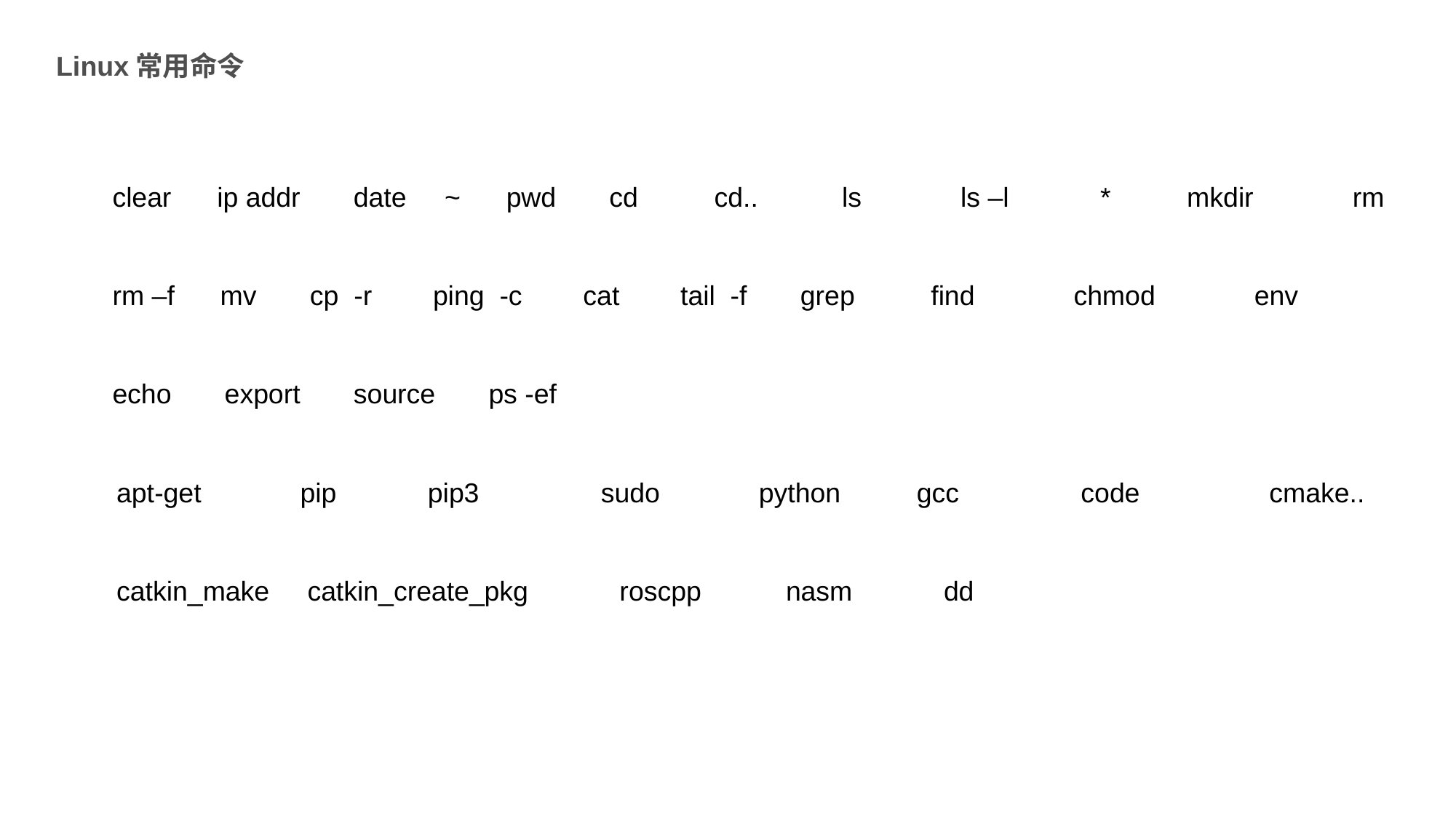

Linux常用命令
clear      ip addr       date     ~      pwd       cd          cd..           ls             ls –l            *          mkdir             rm

rm –f      mv       cp  -r        ping  -c        cat        tail  -f       grep          find             chmod             env

echo       export       source       ps -ef
apt-get             pip            pip3                sudo             python          gcc                code                 cmake..

catkin_make     catkin_create_pkg            roscpp           nasm            dd